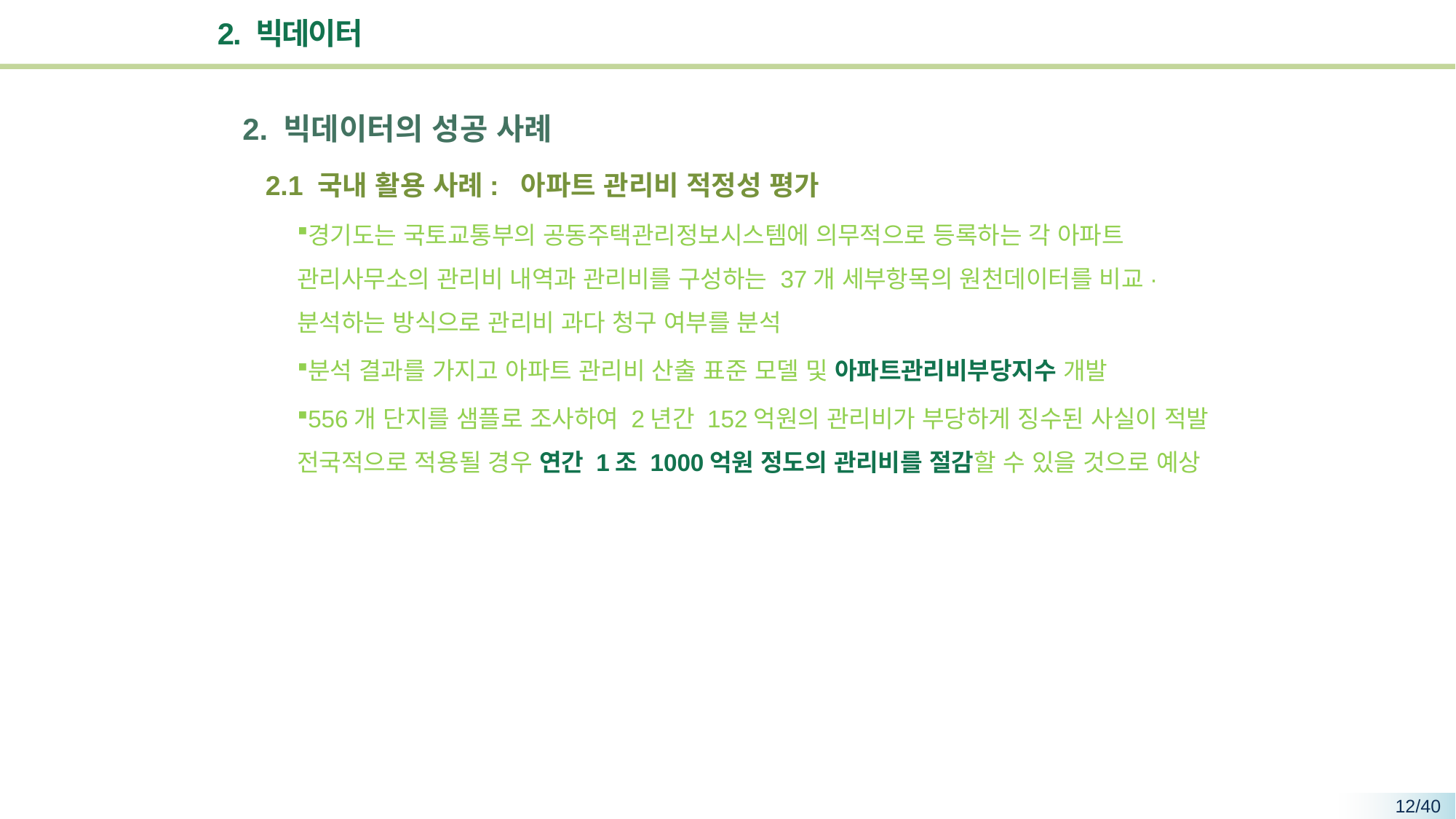

# 2. 빅데이터
2. 빅데이터의 성공 사례
   2.1 국내 활용 사례:  아파트 관리비 적정성 평가
경기도는 국토교통부의 공동주택관리정보시스템에 의무적으로 등록하는 각 아파트 관리사무소의 관리비 내역과 관리비를 구성하는 37개 세부항목의 원천데이터를 비교·분석하는 방식으로 관리비 과다 청구 여부를 분석
분석 결과를 가지고 아파트 관리비 산출 표준 모델 및 아파트관리비부당지수 개발
556개 단지를 샘플로 조사하여 2년간 152억원의 관리비가 부당하게 징수된 사실이 적발 전국적으로 적용될 경우 연간 1조 1000억원 정도의 관리비를 절감할 수 있을 것으로 예상